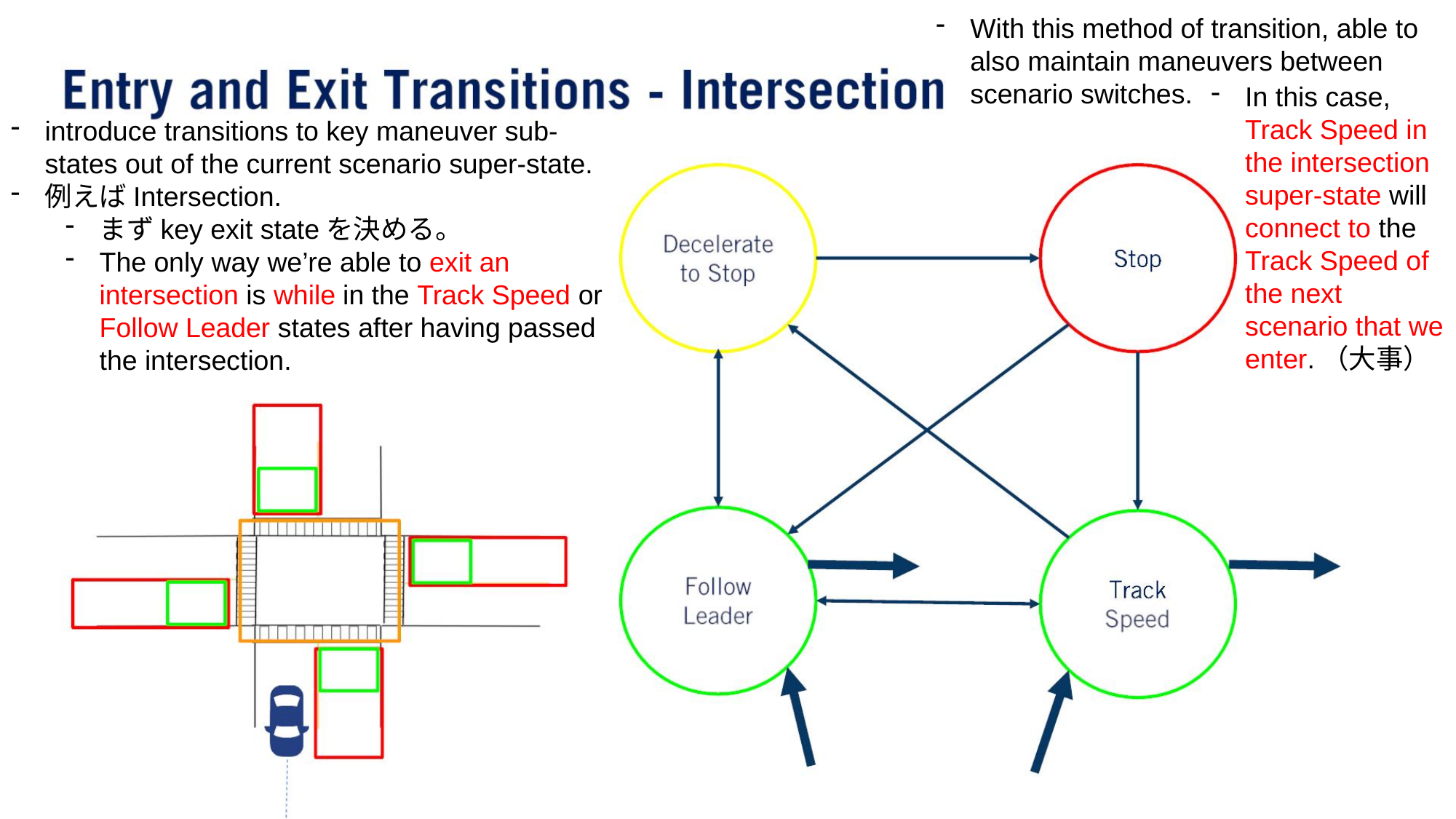

With this method of transition, able to also maintain maneuvers between scenario switches.
In this case, Track Speed in the intersection super-state will connect to the Track Speed of the next scenario that we enter.（⼤事）
introduce transitions to key maneuver sub-states out of the current scenario super-state.
例えばIntersection.
まずkey exit stateを決める。
The only way we’re able to exit an intersection is while in the Track Speed or Follow Leader states after having passed the intersection.